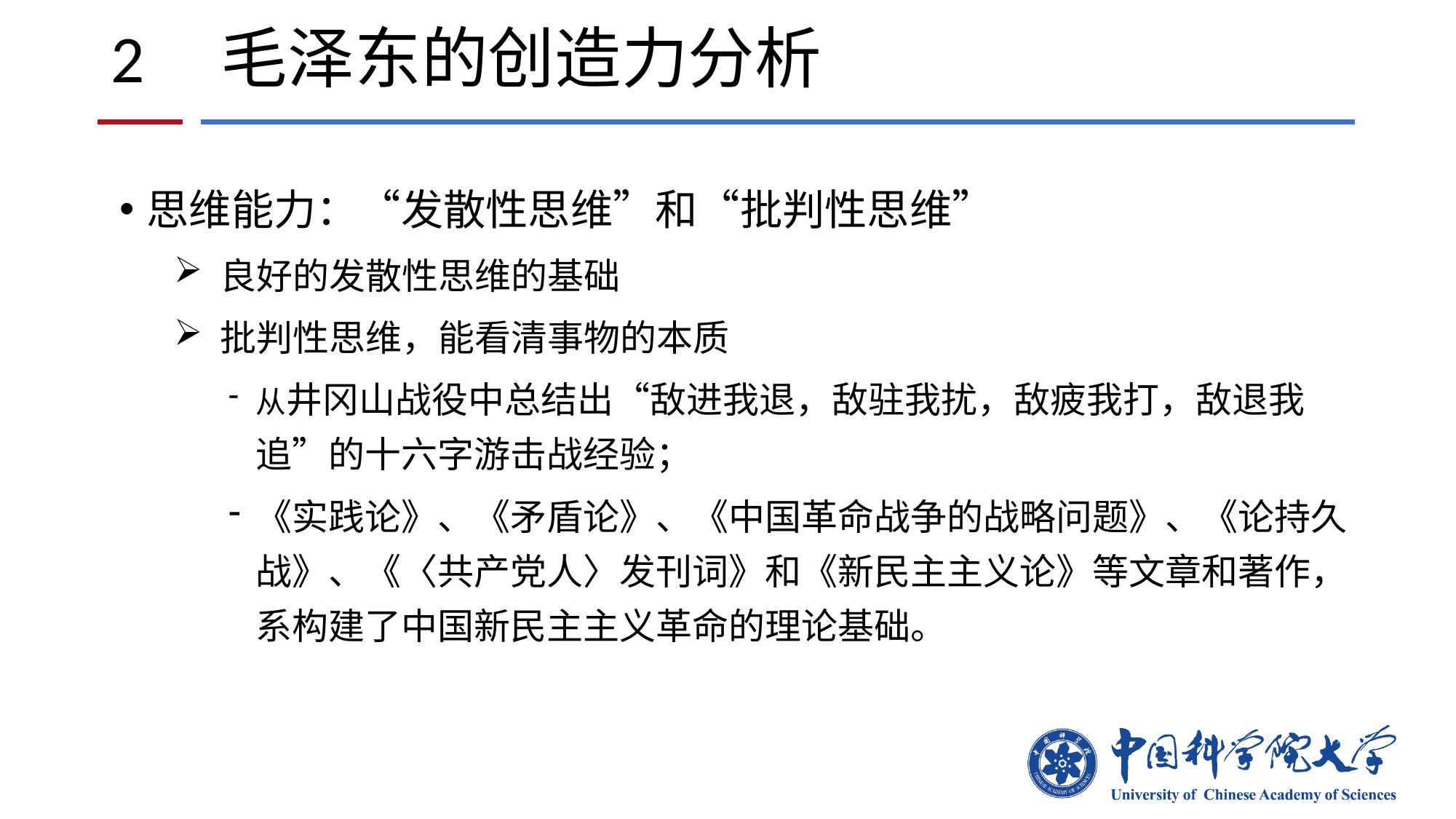

# 2    毛泽东的创造力分析
思维能力：“发散性思维”和“批判性思维”
 良好的发散性思维的基础
 批判性思维，能看清事物的本质
从井冈山战役中总结出“敌进我退，敌驻我扰，敌疲我打，敌退我追”的十六字游击战经验；
《实践论》、《矛盾论》、《中国革命战争的战略问题》、《论持久战》、《〈共产党人〉发刊词》和《新民主主义论》等文章和著作，系构建了中国新民主主义革命的理论基础。